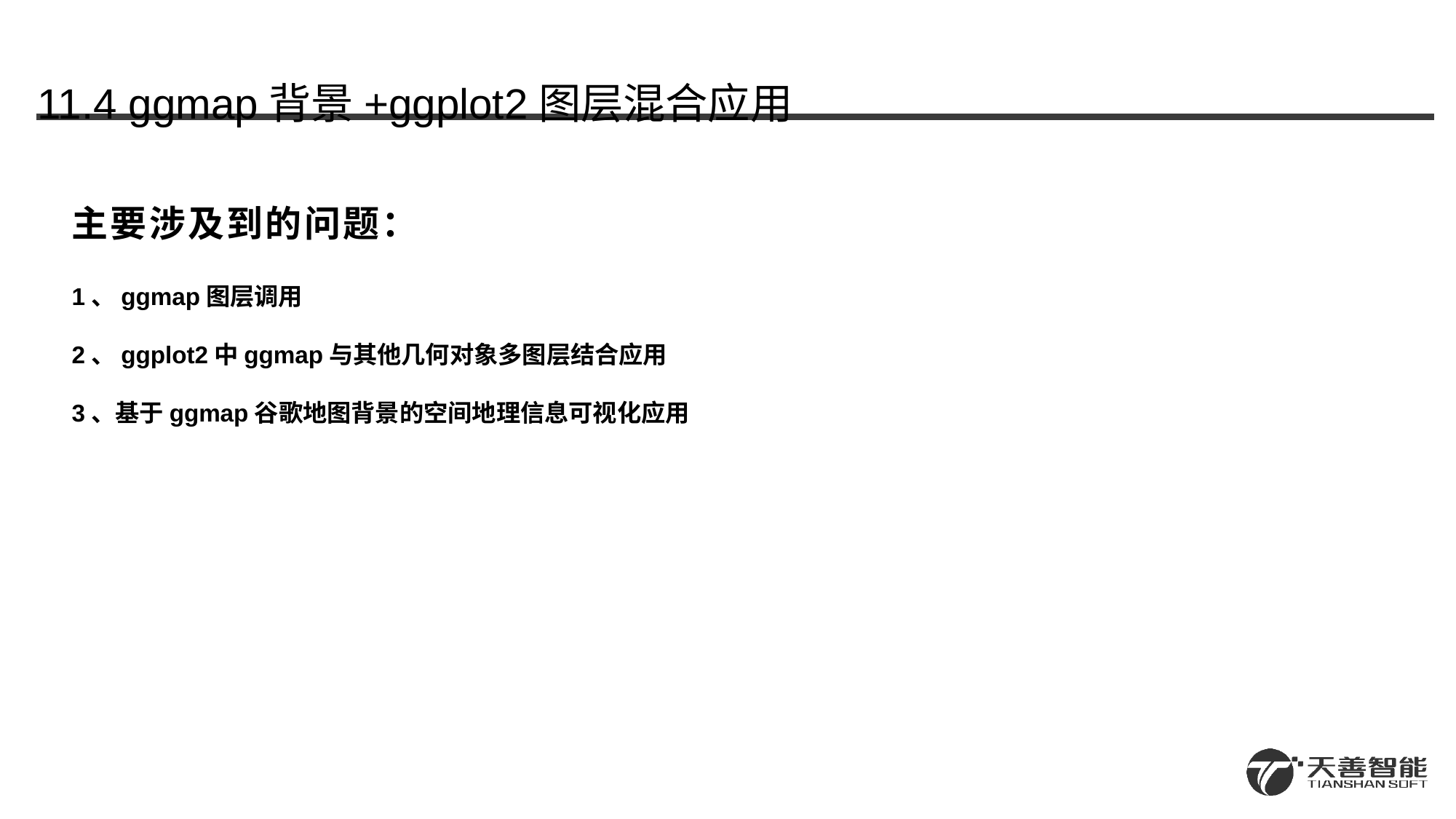

11.4 ggmap背景+ggplot2图层混合应用
主要涉及到的问题：
1、ggmap图层调用
2、ggplot2中ggmap与其他几何对象多图层结合应用
3、基于ggmap谷歌地图背景的空间地理信息可视化应用